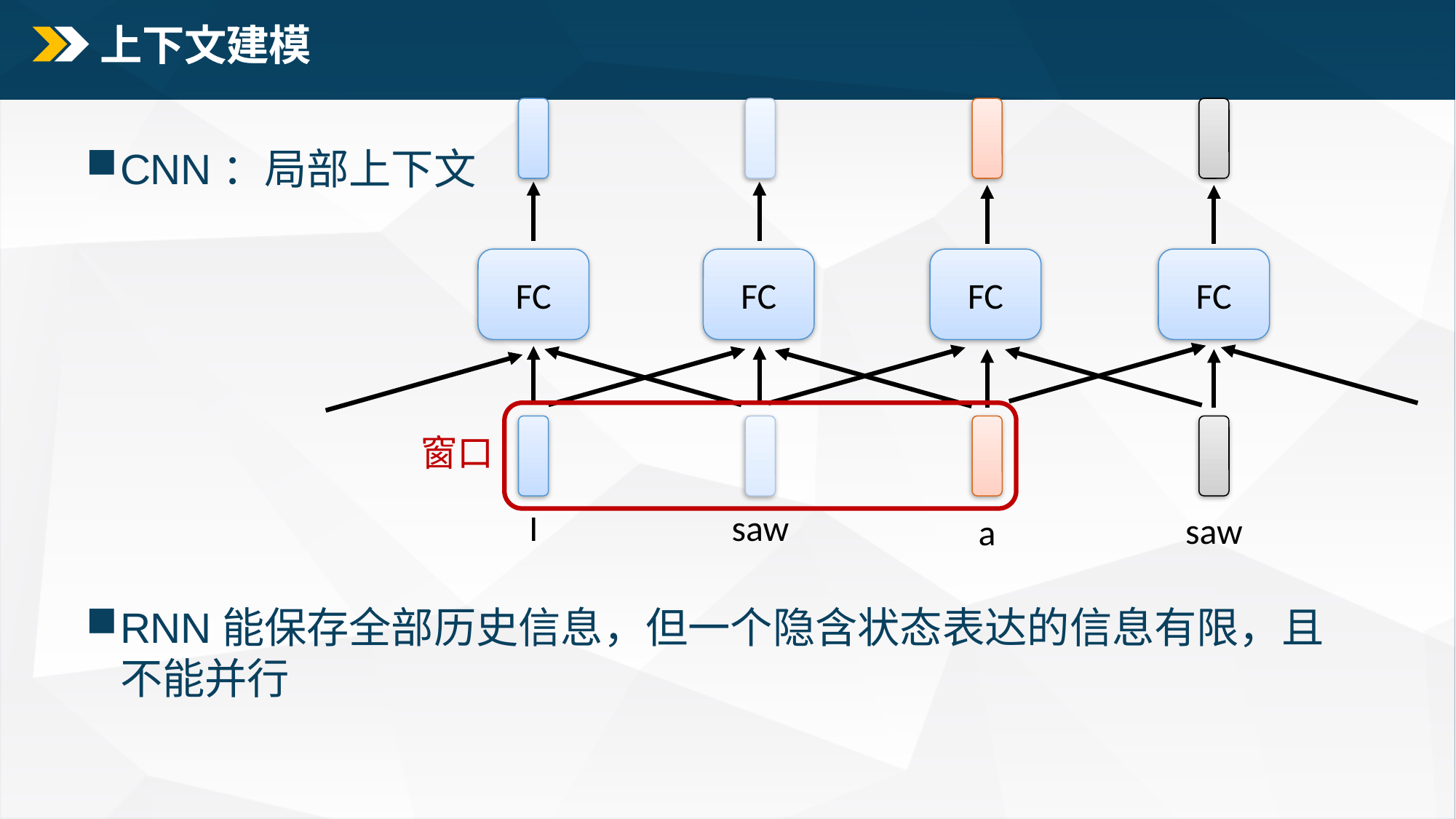

# 上下文建模

CNN：局部上下文

RNN能保存全部历史信息，但一个隐含状态表达的信息有限，且不能并行
FC
FC
FC
FC

窗口
I
saw
saw
a